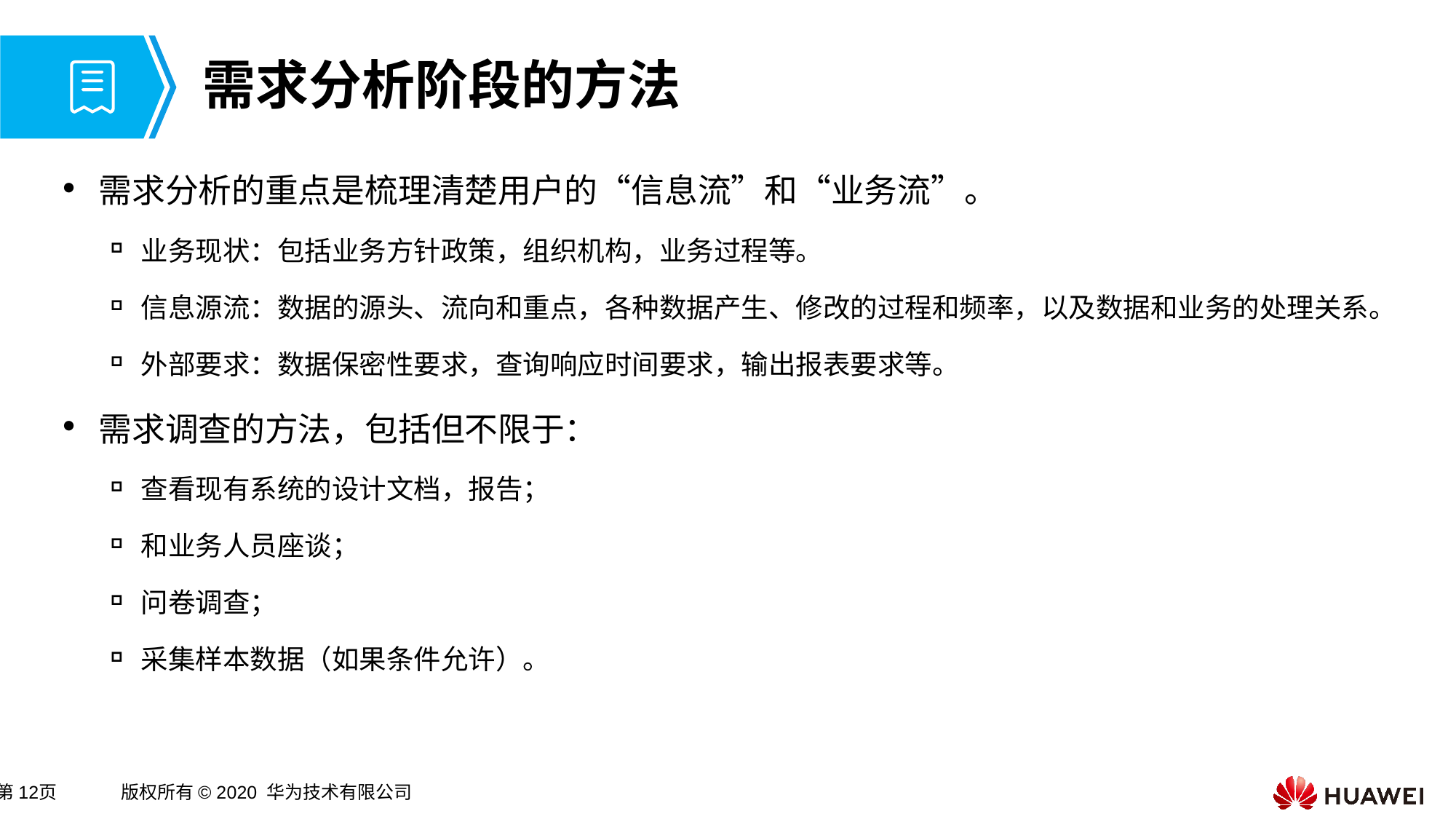

# 需求分析阶段的方法
需求分析的重点是梳理清楚用户的“信息流”和“业务流”。
业务现状：包括业务方针政策，组织机构，业务过程等。
信息源流：数据的源头、流向和重点，各种数据产生、修改的过程和频率，以及数据和业务的处理关系。
外部要求：数据保密性要求，查询响应时间要求，输出报表要求等。
需求调查的方法，包括但不限于：
查看现有系统的设计文档，报告；
和业务人员座谈；
问卷调查；
采集样本数据（如果条件允许）。